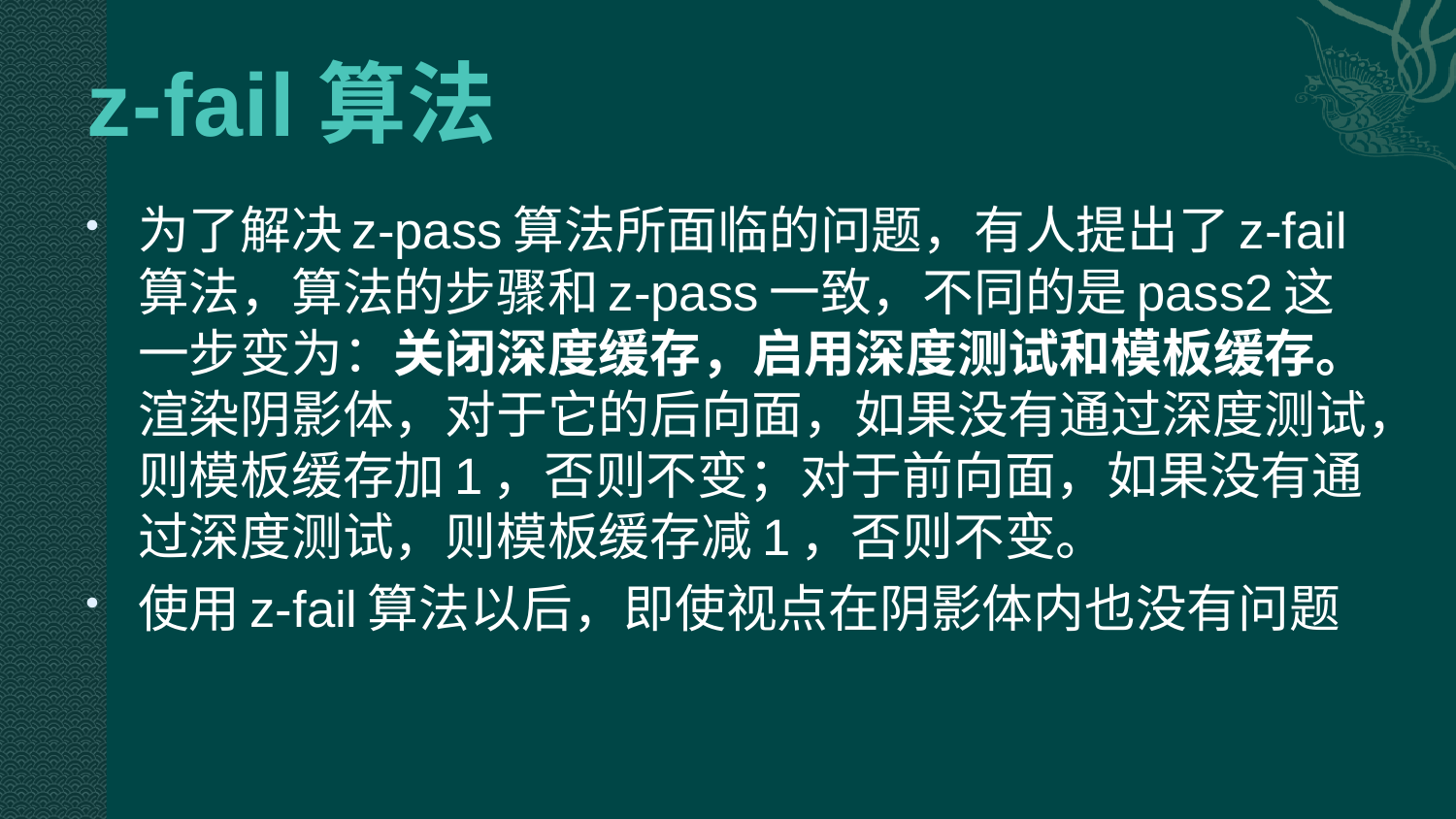

# z-fail算法
为了解决z-pass算法所面临的问题，有人提出了z-fail 算法，算法的步骤和z-pass一致，不同的是pass2这一步变为：关闭深度缓存，启用深度测试和模板缓存。渲染阴影体，对于它的后向面，如果没有通过深度测试，则模板缓存加1，否则不变；对于前向面，如果没有通过深度测试，则模板缓存减1，否则不变。
使用z-fail算法以后，即使视点在阴影体内也没有问题